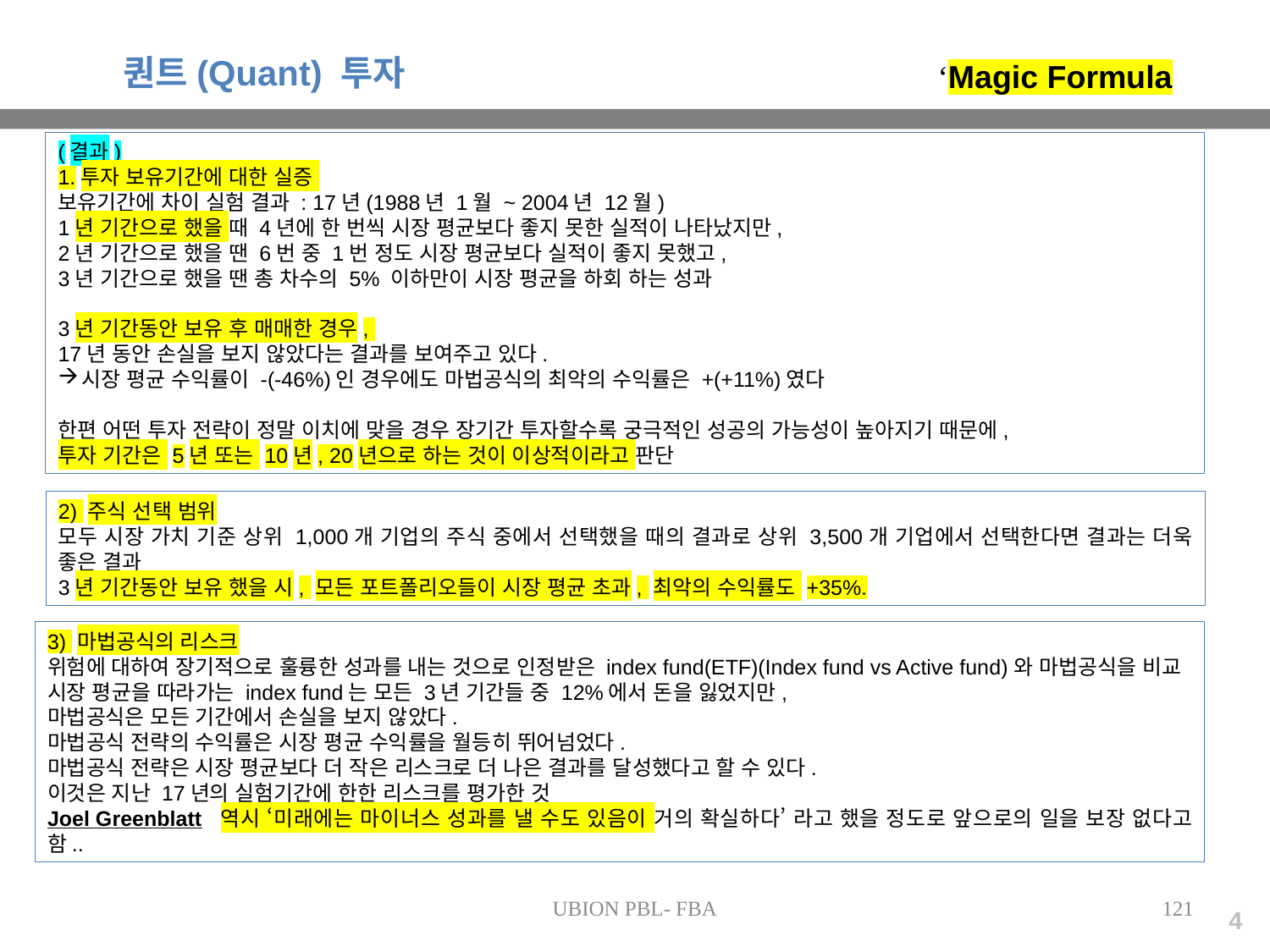

퀀트(Quant) 투자
‘Magic Formula

(결과)
1.투자 보유기간에 대한 실증
보유기간에 차이 실험 결과 : 17년(1988년 1월 ~ 2004년 12월)
1년 기간으로 했을 때 4년에 한 번씩 시장 평균보다 좋지 못한 실적이 나타났지만,
2년 기간으로 했을 땐 6번 중 1번 정도 시장 평균보다 실적이 좋지 못했고,
3년 기간으로 했을 땐 총 차수의 5% 이하만이 시장 평균을 하회 하는 성과

3년 기간동안 보유 후 매매한 경우,
17년 동안 손실을 보지 않았다는 결과를 보여주고 있다.
시장 평균 수익률이 -(-46%)인 경우에도 마법공식의 최악의 수익률은 +(+11%)였다

한편 어떤 투자 전략이 정말 이치에 맞을 경우 장기간 투자할수록 궁극적인 성공의 가능성이 높아지기 때문에,
투자 기간은 5년 또는 10년, 20년으로 하는 것이 이상적이라고 판단
2) 주식 선택 범위
모두 시장 가치 기준 상위 1,000개 기업의 주식 중에서 선택했을 때의 결과로 상위 3,500개 기업에서 선택한다면 결과는 더욱 좋은 결과
3년 기간동안 보유 했을 시, 모든 포트폴리오들이 시장 평균 초과, 최악의 수익률도 +35%.
3) 마법공식의 리스크
위험에 대하여 장기적으로 훌륭한 성과를 내는 것으로 인정받은 index fund(ETF)(Index fund vs Active fund)와 마법공식을 비교
시장 평균을 따라가는 index fund는 모든 3년 기간들 중 12%에서 돈을 잃었지만,
마법공식은 모든 기간에서 손실을 보지 않았다.
마법공식 전략의 수익률은 시장 평균 수익률을 월등히 뛰어넘었다.
마법공식 전략은 시장 평균보다 더 작은 리스크로 더 나은 결과를 달성했다고 할 수 있다.
이것은 지난 17년의 실험기간에 한한 리스크를 평가한 것
Joel Greenblatt  역시 ‘미래에는 마이너스 성과를 낼 수도 있음이 거의 확실하다’ 라고 했을 정도로 앞으로의 일을 보장 없다고 함..
UBION PBL- FBA
121
4